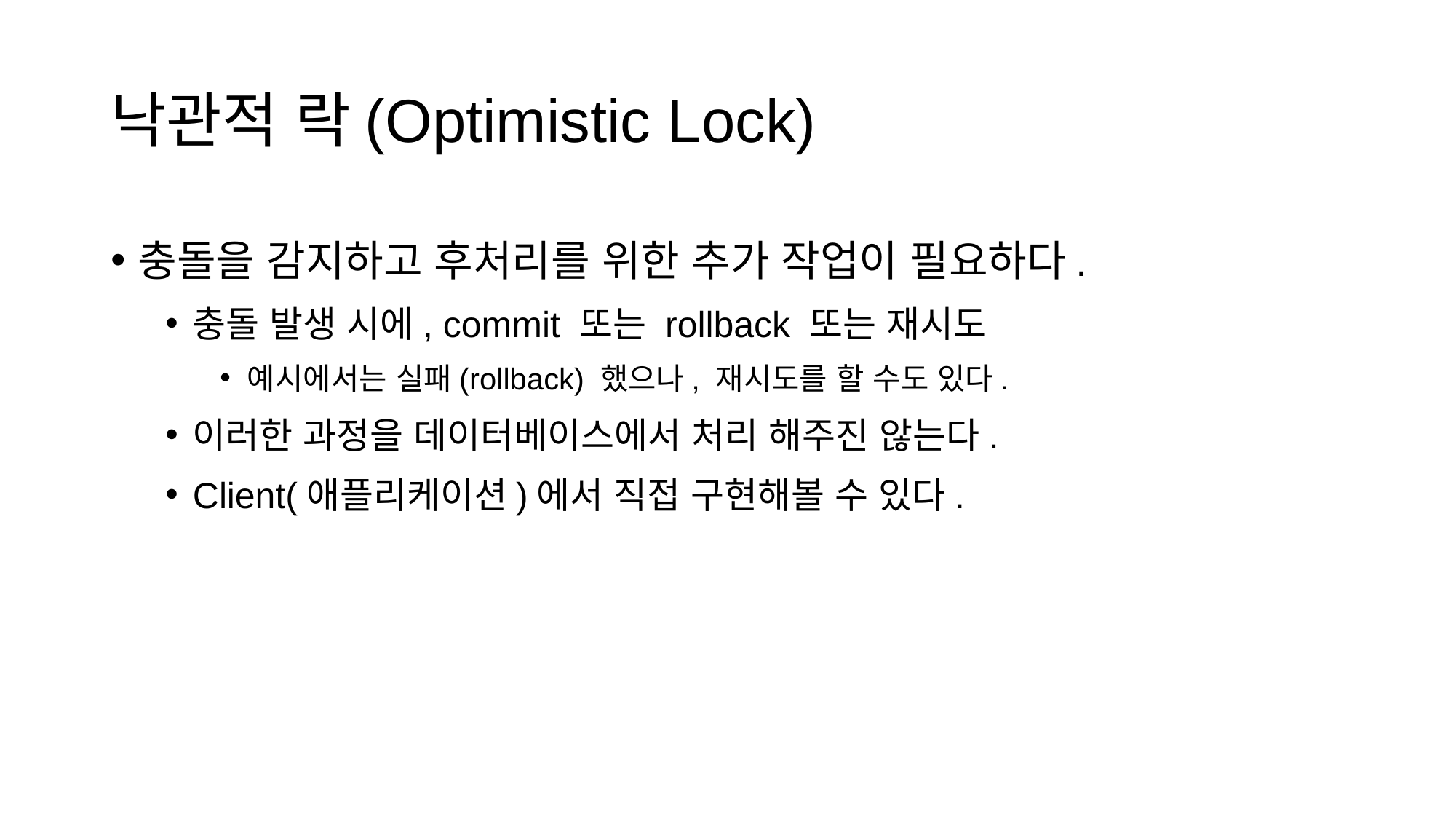

# 낙관적 락(Optimistic Lock)
충돌을 감지하고 후처리를 위한 추가 작업이 필요하다.
충돌 발생 시에, commit 또는 rollback 또는 재시도
예시에서는 실패(rollback) 했으나, 재시도를 할 수도 있다.
이러한 과정을 데이터베이스에서 처리 해주진 않는다.
Client(애플리케이션)에서 직접 구현해볼 수 있다.